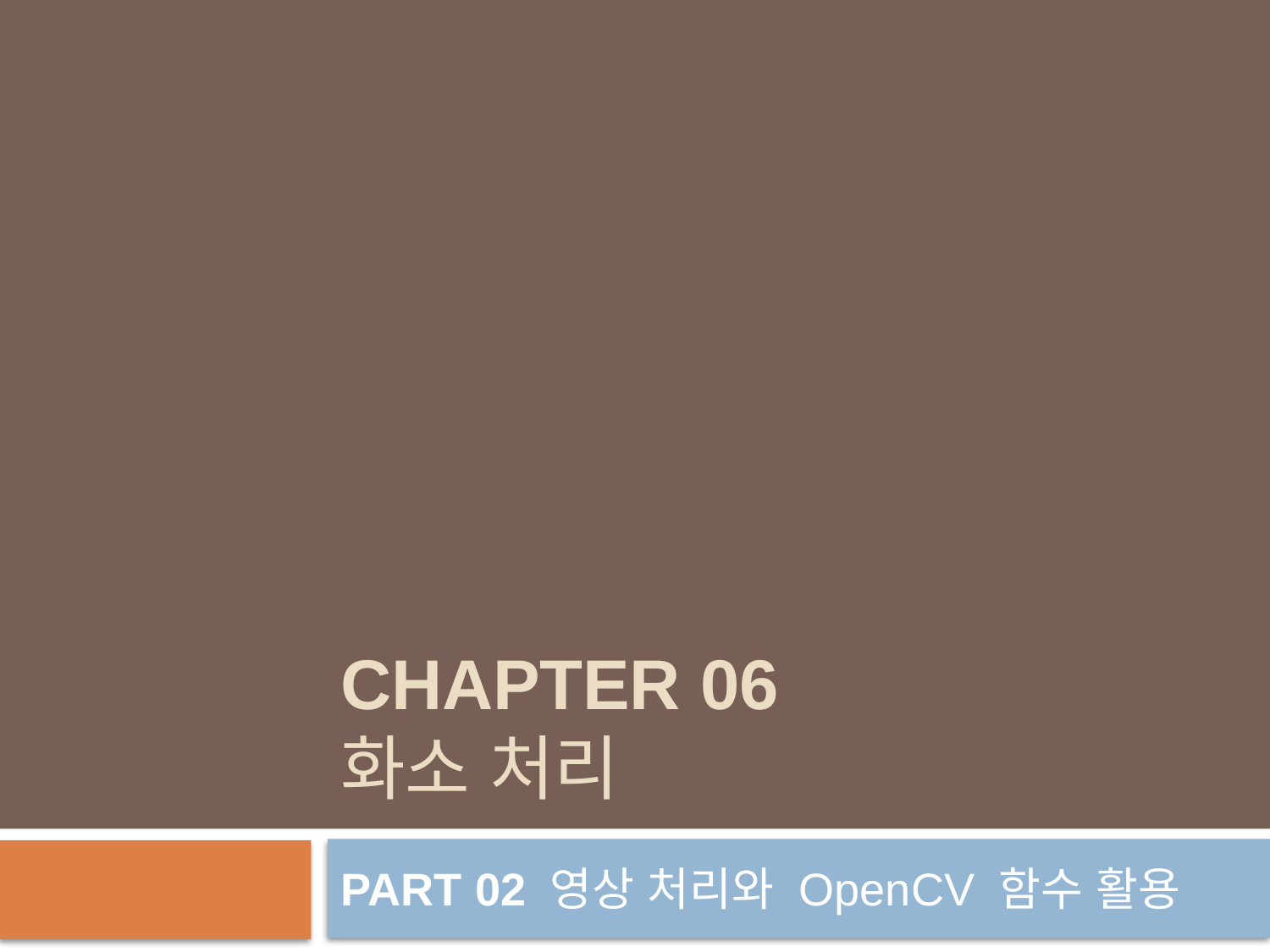

# CHAPTER 06 화소 처리
PART 02 영상 처리와 OpenCV 함수 활용